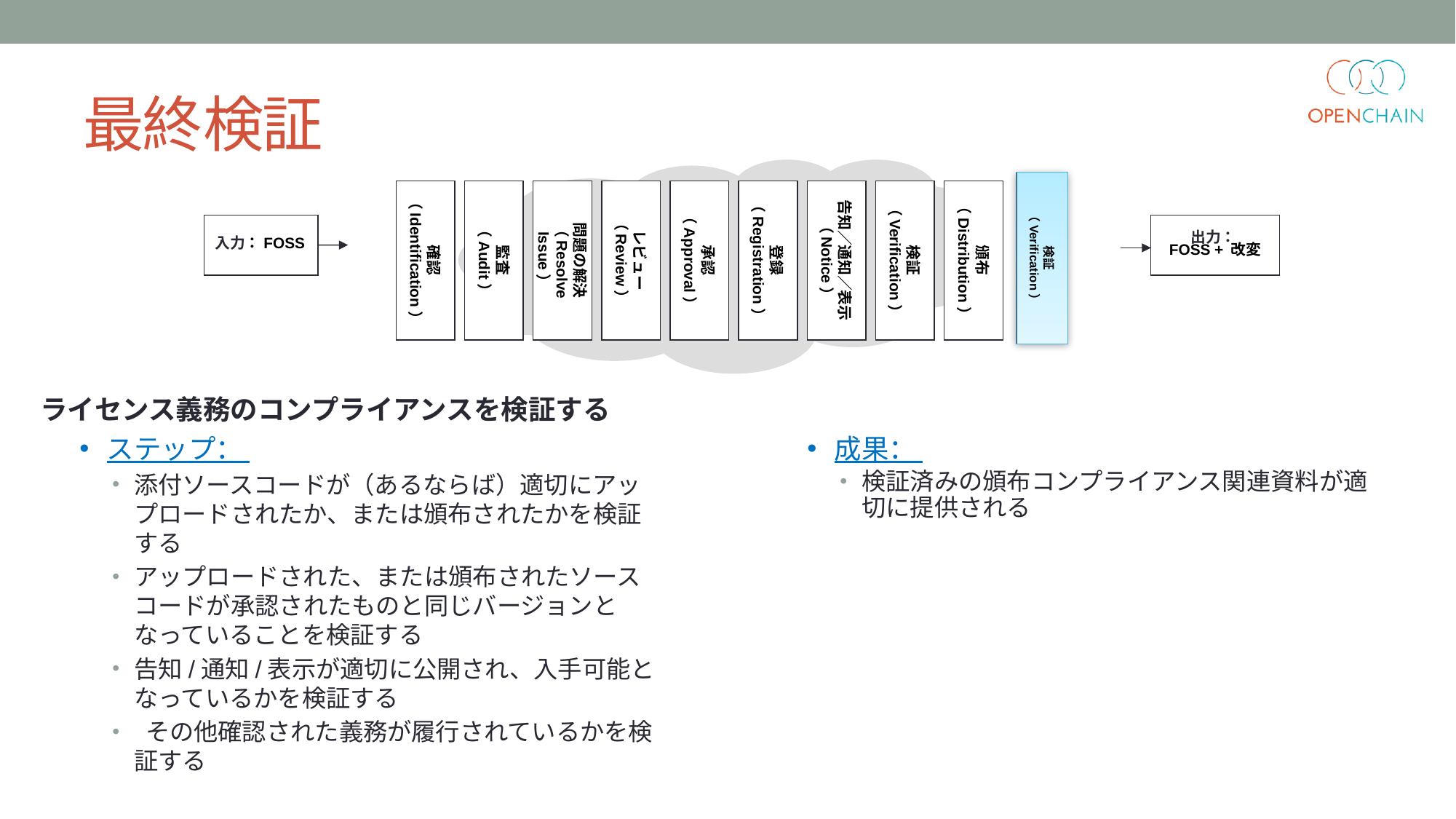

最終検証

検証
（Verification）
出力：
FOSS + 改変
確認
（Identification）
監査
（Audit）
問題の解決
（Resolve Issue）
レビュー
（Review）
承認
（Approval）
登録
（Registration）
告知／通知／表示（Notice）
検証
（Verification）
頒布
（Distribution）
入力：FOSS
ライセンス義務のコンプライアンスを検証する
ステップ：
添付ソースコードが（あるならば）適切にアップロードされたか、または頒布されたかを検証する
アップロードされた、または頒布されたソースコードが承認されたものと同じバージョンとなっていることを検証する
告知/通知/表示が適切に公開され、入手可能となっているかを検証する
 その他確認された義務が履行されているかを検証する

成果：
検証済みの頒布コンプライアンス関連資料が適切に提供される